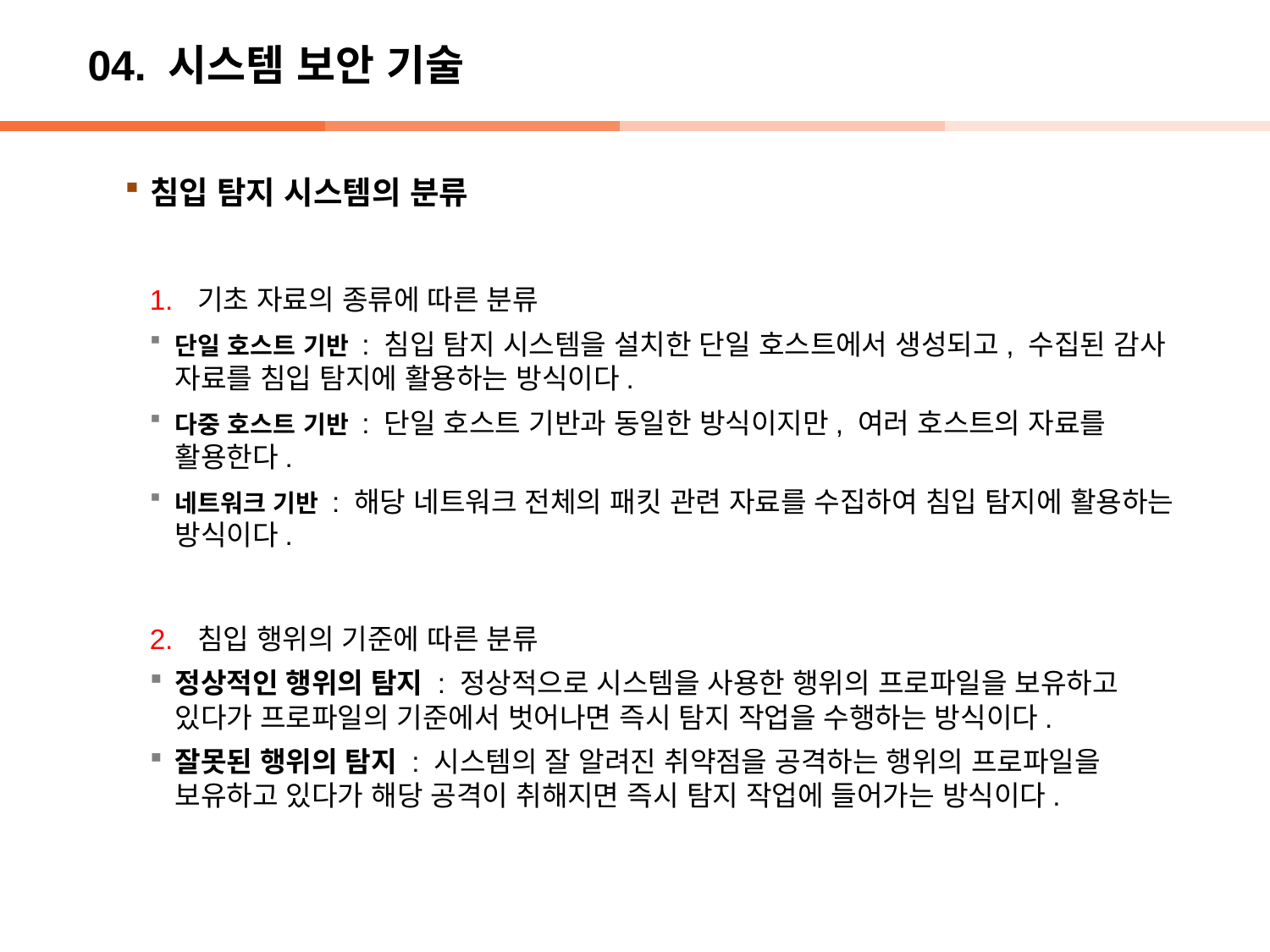

# 04. 시스템 보안 기술
침입 탐지 시스템의 분류

기초 자료의 종류에 따른 분류
단일 호스트 기반 : 침입 탐지 시스템을 설치한 단일 호스트에서 생성되고, 수집된 감사 자료를 침입 탐지에 활용하는 방식이다.
다중 호스트 기반 : 단일 호스트 기반과 동일한 방식이지만, 여러 호스트의 자료를 활용한다.
네트워크 기반 : 해당 네트워크 전체의 패킷 관련 자료를 수집하여 침입 탐지에 활용하는 방식이다.

침입 행위의 기준에 따른 분류
정상적인 행위의 탐지 : 정상적으로 시스템을 사용한 행위의 프로파일을 보유하고 있다가 프로파일의 기준에서 벗어나면 즉시 탐지 작업을 수행하는 방식이다.
잘못된 행위의 탐지 : 시스템의 잘 알려진 취약점을 공격하는 행위의 프로파일을 보유하고 있다가 해당 공격이 취해지면 즉시 탐지 작업에 들어가는 방식이다.